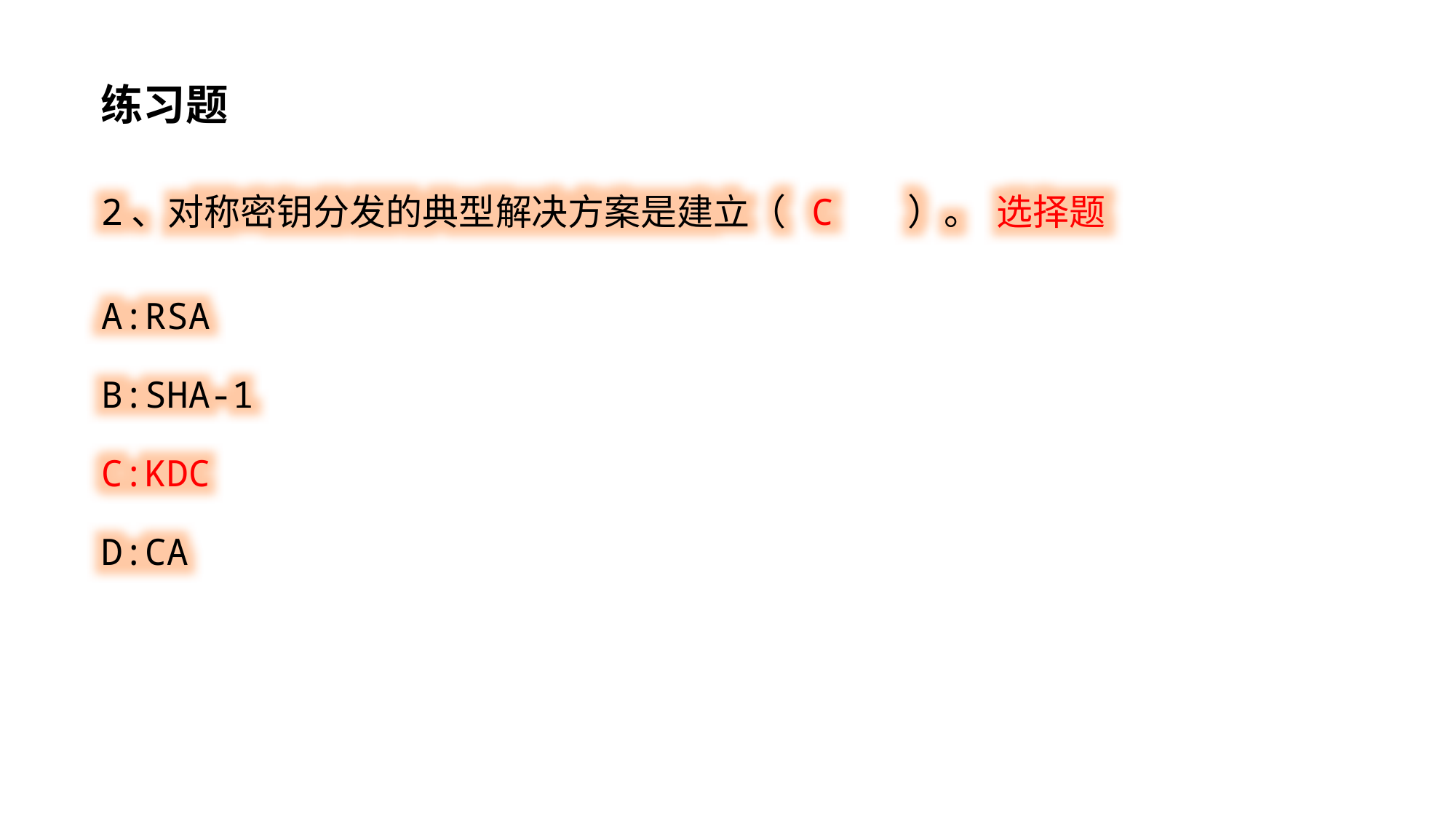

练习题
2、对称密钥分发的典型解决方案是建立（  C   ）。  选择题

A:RSA

B:SHA-1

C:​KDC
D:CA